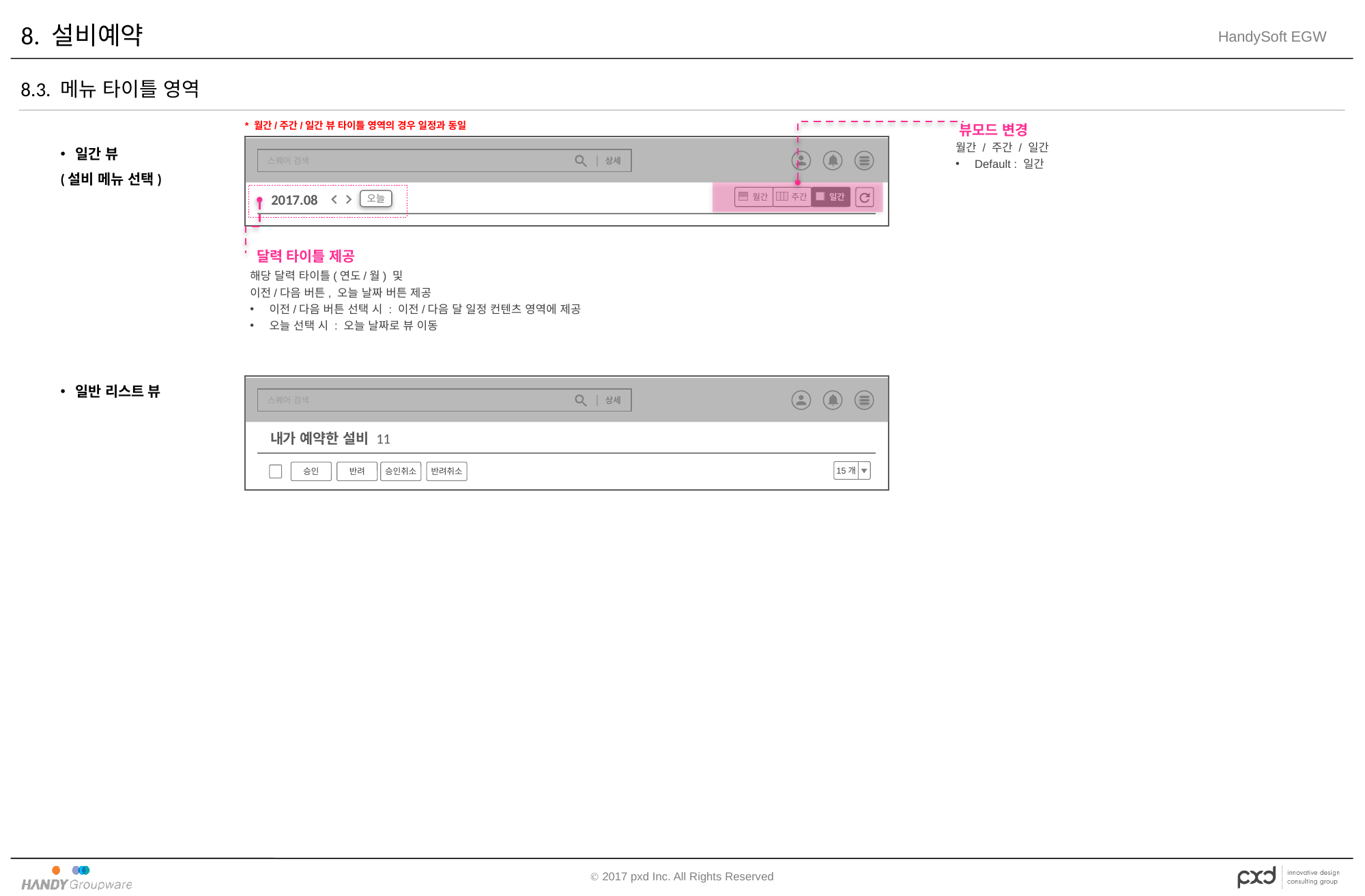

# 8. 설비예약
8.3. 메뉴 타이틀 영역

뷰모드 변경
* 월간/주간/일간 뷰 타이틀 영역의 경우 일정과 동일

일간 뷰
(설비 메뉴 선택)
월간 / 주간 / 일간
Default : 일간

스퀘어 검색
상세

월간

주간

일간

오늘

2017.08
달력 타이틀 제공
해당 달력 타이틀(연도/월) 및
이전/다음 버튼, 오늘 날짜 버튼 제공
이전/다음 버튼 선택 시 : 이전/다음 달 일정 컨텐츠 영역에 제공
오늘 선택 시 : 오늘 날짜로 뷰 이동
일반 리스트 뷰

스퀘어 검색
상세

내가 예약한 설비 11

 15개

승인
반려
승인취소
반려취소